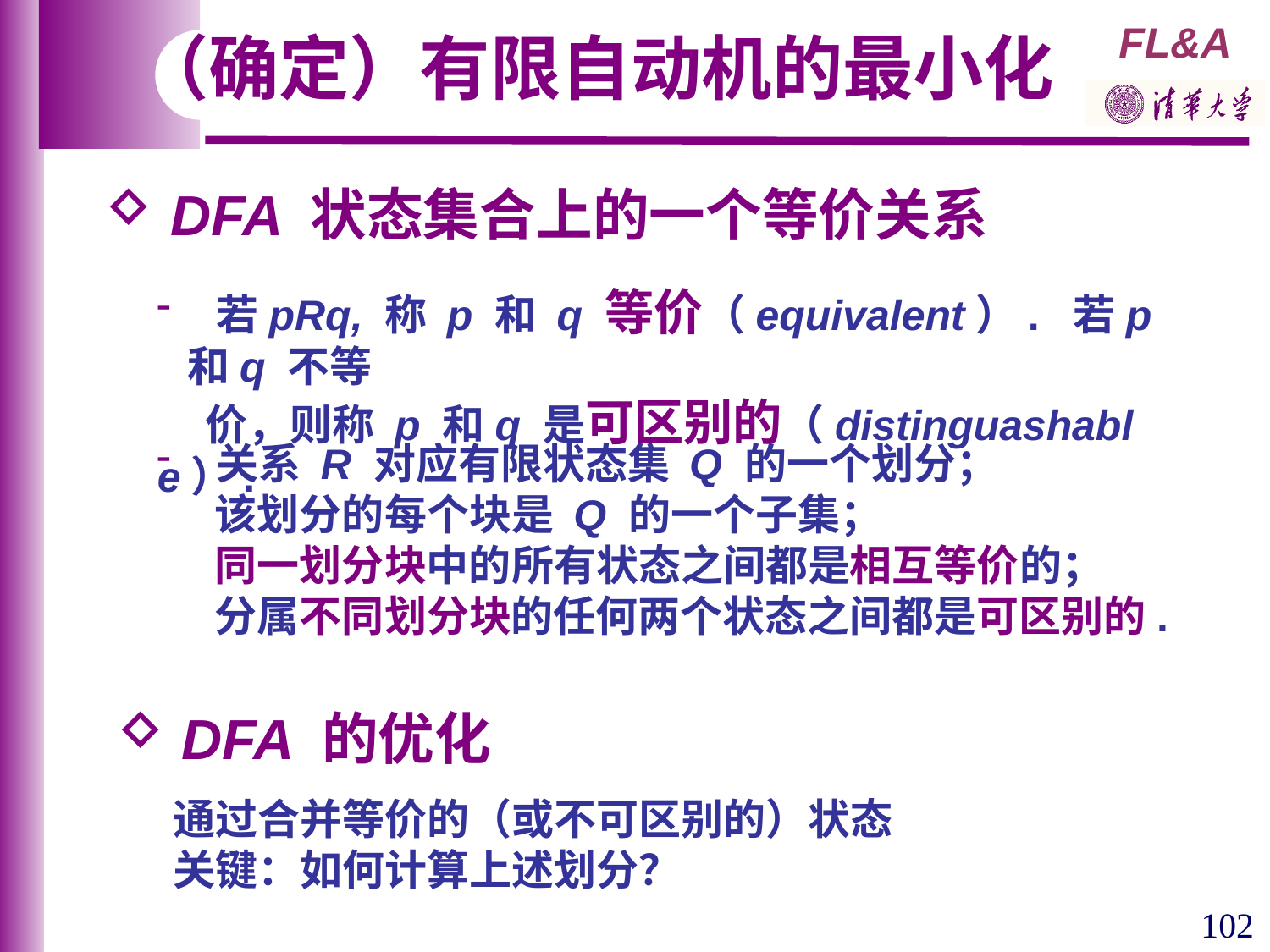

（确定）有限自动机的最小化
 DFA 状态集合上的一个等价关系

  若pRq, 称 p 和 q 等价（equivalent）.  若p 和q 不等
    价，则称 p 和q 是可区别的（distinguashable）.

  关系 R 对应有限状态集 Q 的一个划分；
     该划分的每个块是 Q 的一个子集；
     同一划分块中的所有状态之间都是相互等价的；
     分属不同划分块的任何两个状态之间都是可区别的.

 DFA 的优化

     通过合并等价的（或不可区别的）状态
     关键：如何计算上述划分？
102